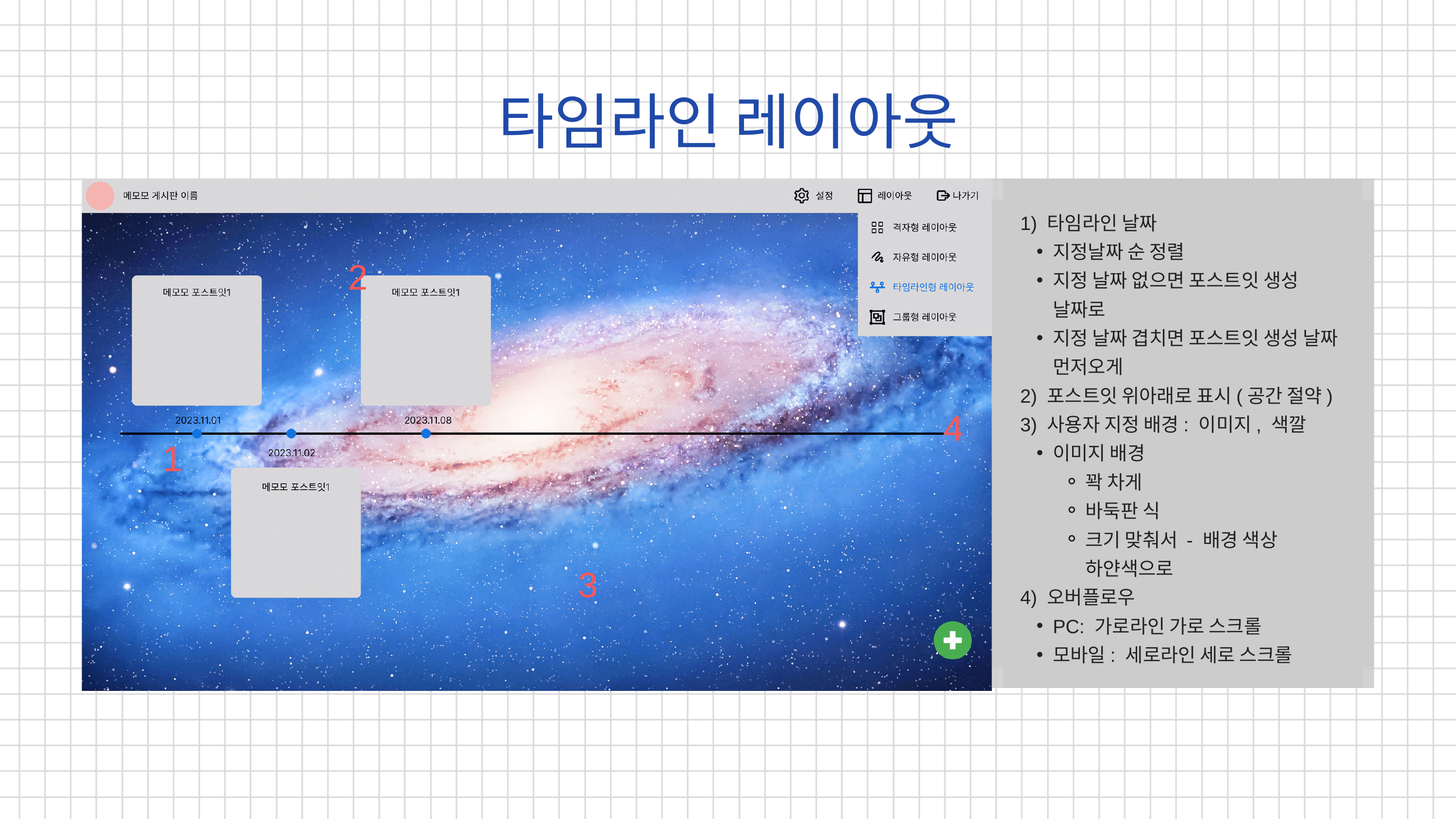

타임라인 레이아웃

1) 타임라인 날짜
지정날짜 순 정렬
지정 날짜 없으면 포스트잇 생성 날짜로
지정 날짜 겹치면 포스트잇 생성 날짜 먼저오게
2) 포스트잇 위아래로 표시(공간 절약)
3) 사용자 지정 배경: 이미지, 색깔
이미지 배경
꽉 차게
바둑판 식
크기 맞춰서 - 배경 색상 하얀색으로
4) 오버플로우
PC: 가로라인 가로 스크롤
모바일: 세로라인 세로 스크롤

2
4
1
3